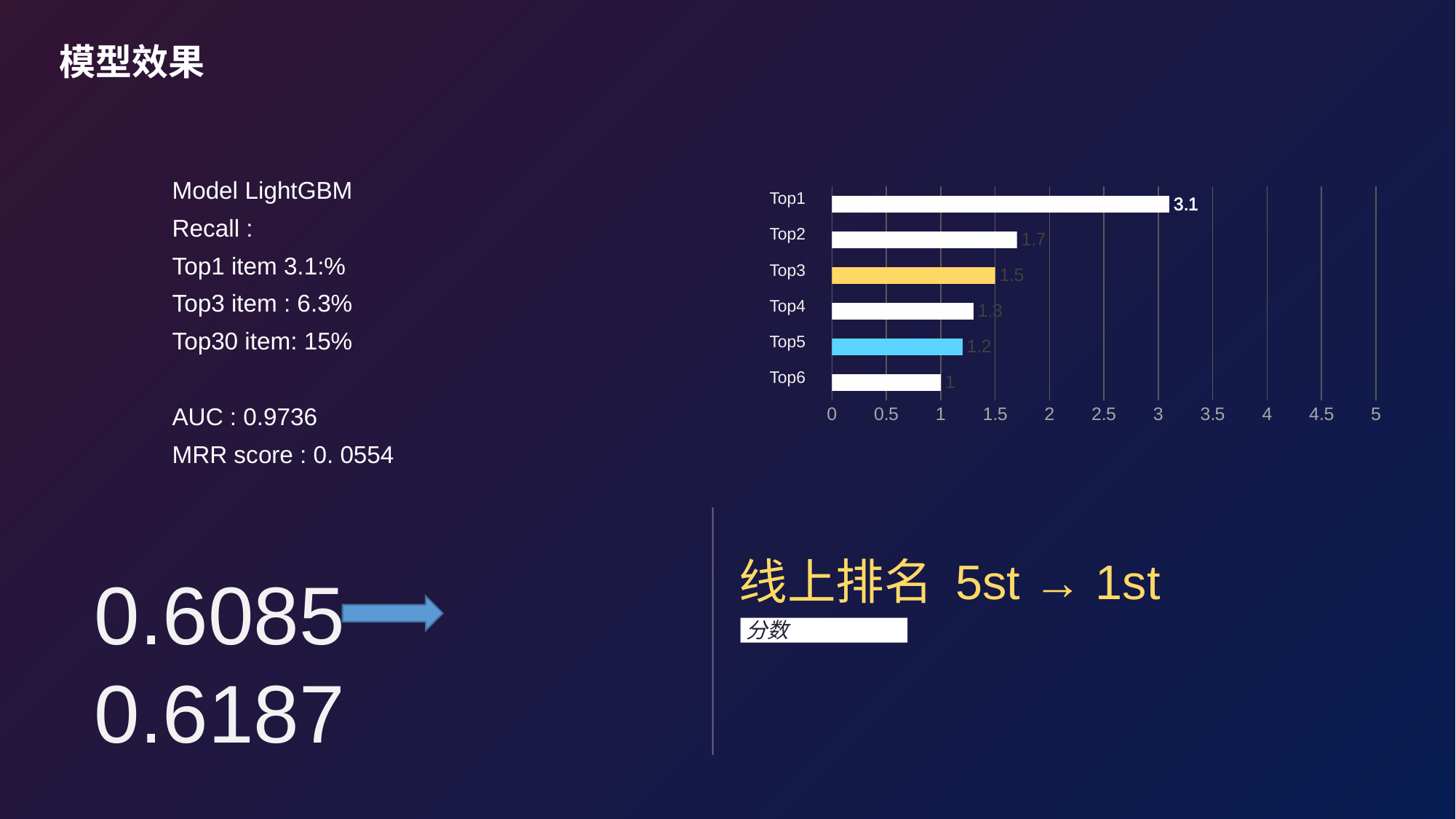

模型效果
Model LightGBM
Recall :
Top1 item 3.1:%
Top3 item : 6.3%
Top30 item: 15%

AUC : 0.9736
MRR score : 0. 0554

### Chart

| Category | 系列 1 |
|---|---|
| 类别 2 | 1.0 |
| 类别 3 | 1.2 |
| 类别 4 | 1.3 |
Top1
Top2
Top3
Top4
Top5
Top6
线上排名 5st → 1st
0.6085      0.6187

分数